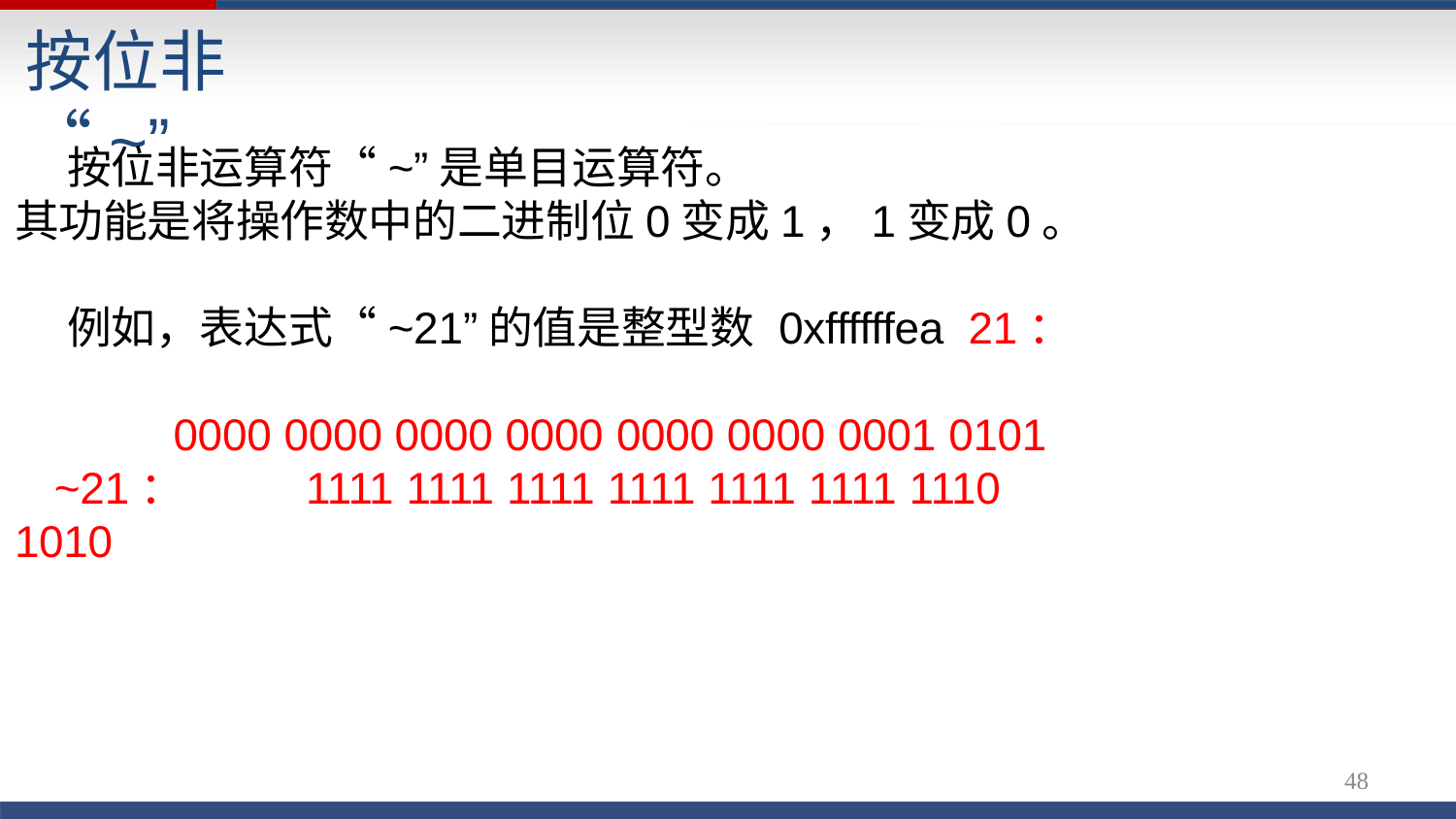

# 按位非 “~”
按位非运算符“~”是单目运算符。
其功能是将操作数中的二进制位0变成1，1变成0。
例如，表达式“~21”的值是整型数 0xffffffea  21：	0000 0000 0000 0000 0000 0000 0001 0101
~21：	1111 1111 1111 1111 1111 1111 1110 1010
48